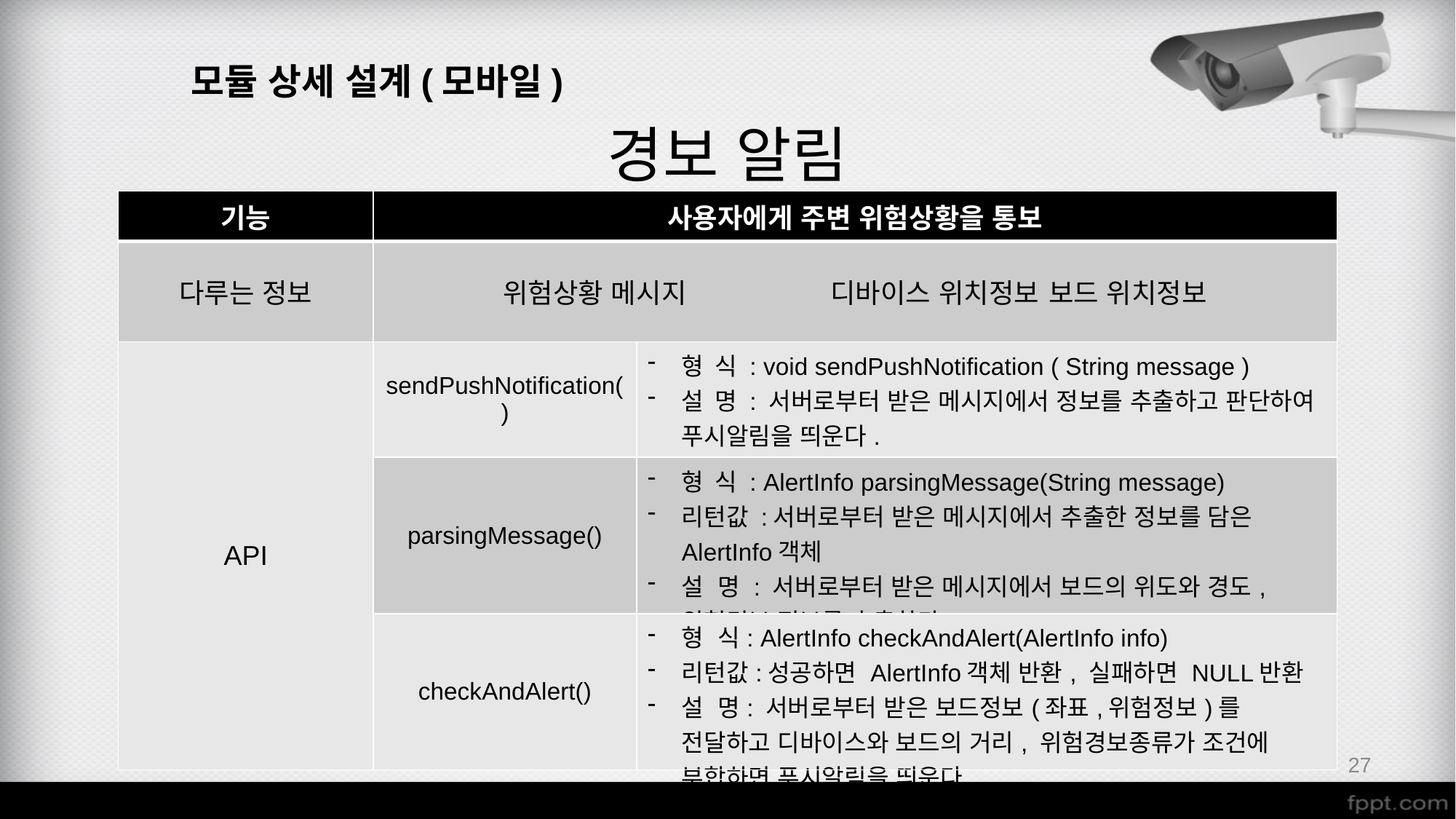

모듈 상세 설계(모바일)
경보 알림
| 기능 | 사용자에게 주변 위험상황을 통보 |  |
| --- | --- | --- |
| 다루는 정보 | 위험상황 메시지 디바이스 위치정보 보드 위치정보 |  |
| API | sendPushNotification() | 형 식 : void sendPushNotification ( String message ) 설 명 : 서버로부터 받은 메시지에서 정보를 추출하고 판단하여 푸시알림을 띄운다. |
|  | parsingMessage() | 형 식 : AlertInfo parsingMessage(String message) 리턴값 :서버로부터 받은 메시지에서 추출한 정보를 담은 AlertInfo객체 설 명 : 서버로부터 받은 메시지에서 보드의 위도와 경도, 위험경보 정보를 추출한다. |
|  | checkAndAlert() | 형 식: AlertInfo checkAndAlert(AlertInfo info) 리턴값:성공하면 AlertInfo객체 반환, 실패하면 NULL반환 설 명: 서버로부터 받은 보드정보(좌표,위험정보)를 전달하고 디바이스와 보드의 거리, 위험경보종류가 조건에 부합하면 푸시알림을 띄운다. |
27